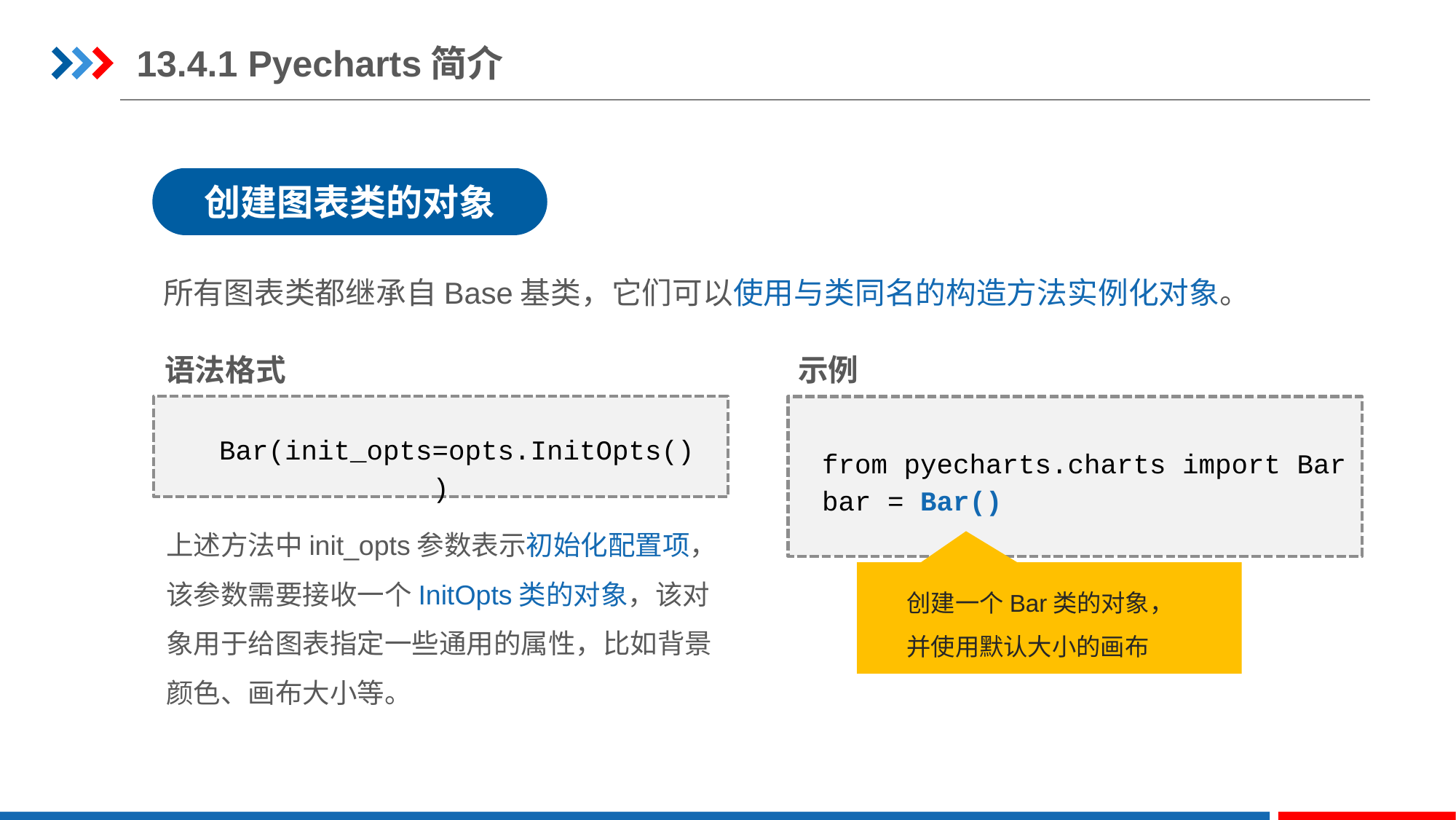

13.4.1 Pyecharts简介
创建图表类的对象
所有图表类都继承自Base基类，它们可以使用与类同名的构造方法实例化对象。
语法格式
示例

Bar(init_opts=opts.InitOpts())
from pyecharts.charts import Bar
bar = Bar()
上述方法中init_opts参数表示初始化配置项，该参数需要接收一个InitOpts类的对象，该对象用于给图表指定一些通用的属性，比如背景颜色、画布大小等。

创建一个Bar类的对象，并使用默认大小的画布